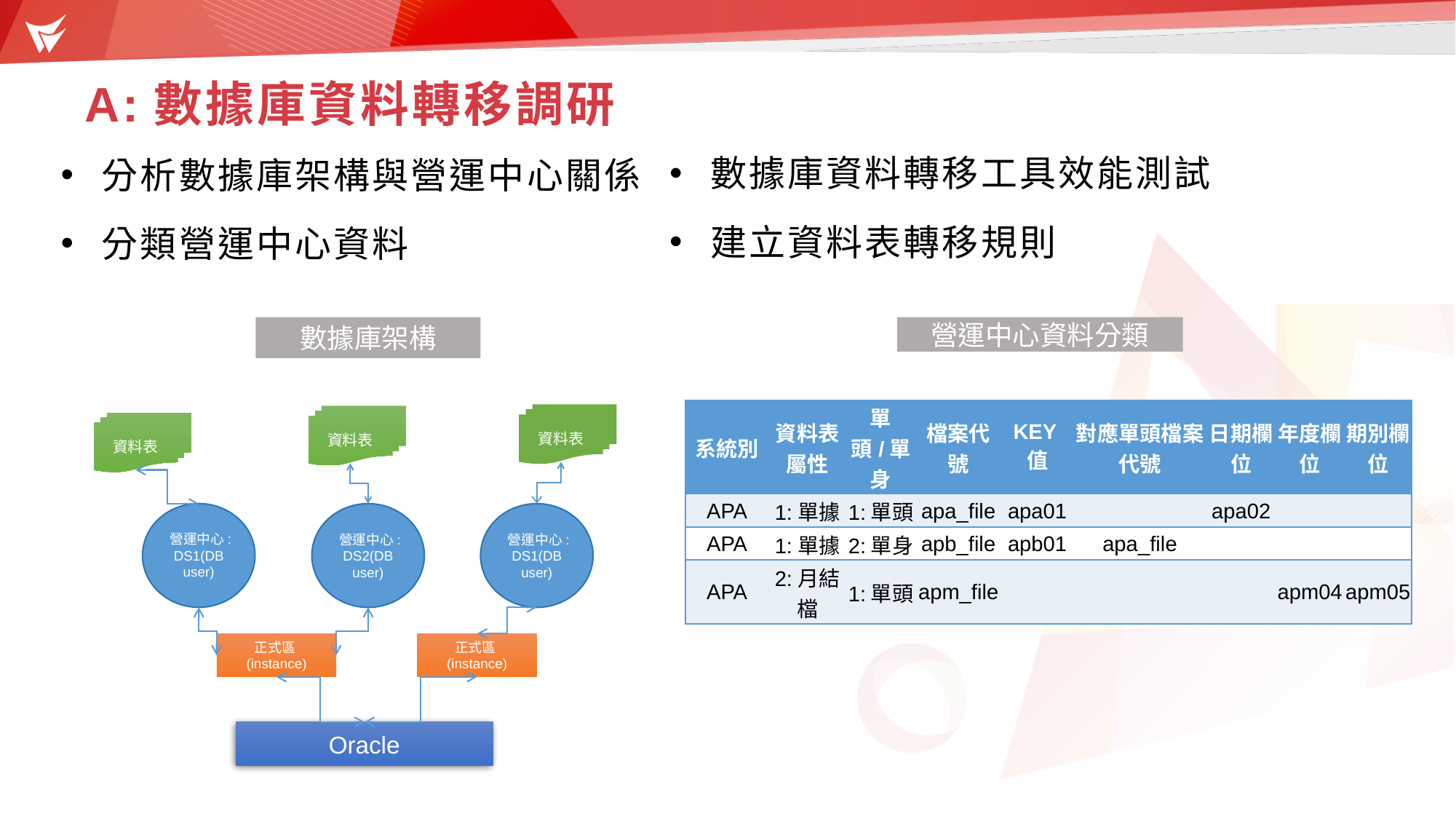

# A:數據庫資料轉移調研
數據庫資料轉移工具效能測試
建立資料表轉移規則
分析數據庫架構與營運中心關係
分類營運中心資料
數據庫架構
資料表
資料表
資料表
營運中心:DS1(DB user)
營運中心:DS2(DB user)
營運中心:DS1(DB user)
正式區(instance)
正式區(instance)
Oracle
營運中心資料分類
| 系統別 | 資料表屬性 | 單頭/單身 | 檔案代號 | KEY值 | 對應單頭檔案代號 | 日期欄位 | 年度欄位 | 期別欄位 |
| --- | --- | --- | --- | --- | --- | --- | --- | --- |
| APA | 1:單據 | 1:單頭 | apa\_file | apa01 |  | apa02 |  |  |
| APA | 1:單據 | 2:單身 | apb\_file | apb01 | apa\_file |  |  |  |
| APA | 2:月結檔 | 1:單頭 | apm\_file |  |  |  | apm04 | apm05 |